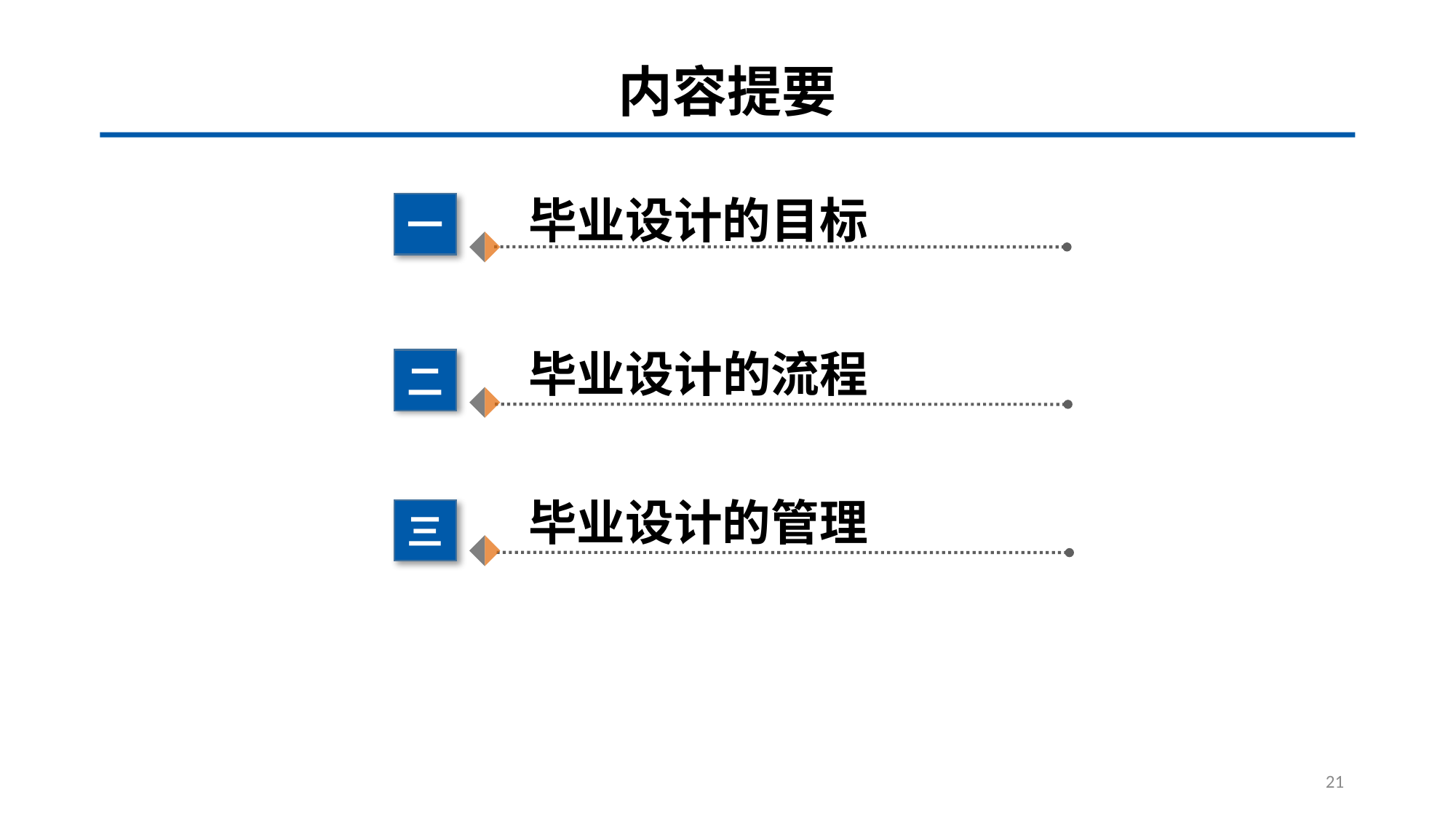

# 内容提要
毕业设计的目标
一

毕业设计的流程
二

毕业设计的管理
三

21